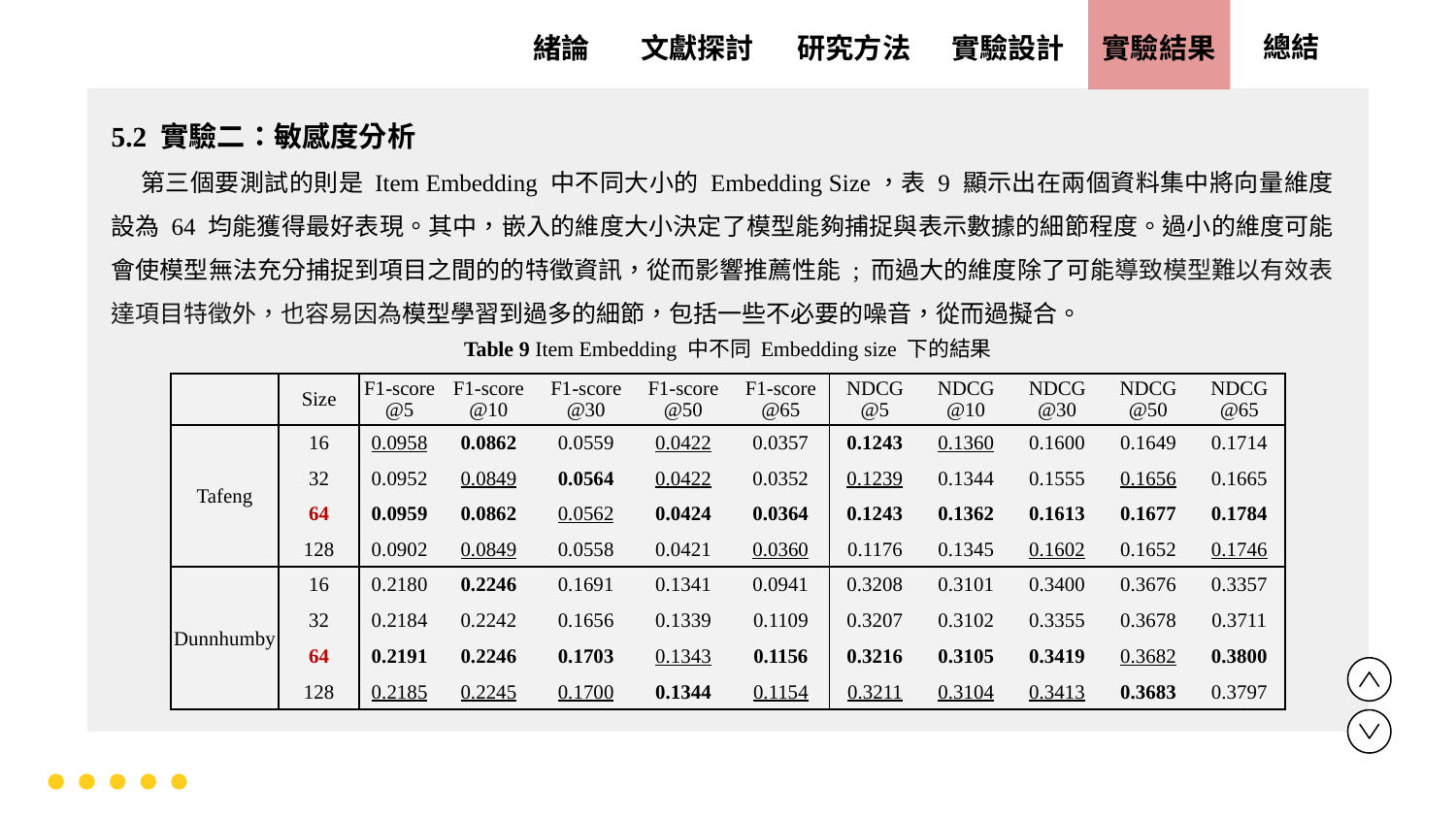

實驗設計
實驗結果
文獻探討
總結
緒論
研究方法
5.2 實驗二：敏感度分析
    第三個要測試的則是 Item Embedding 中不同大小的 Embedding Size，表 9 顯示出在兩個資料集中將向量維度設為 64 均能獲得最好表現。其中，嵌入的維度大小決定了模型能夠捕捉與表示數據的細節程度。過小的維度可能會使模型無法充分捕捉到項目之間的的特徵資訊，從而影響推薦性能 ; 而過大的維度除了可能導致模型難以有效表達項目特徵外，也容易因為模型學習到過多的細節，包括一些不必要的噪音，從而過擬合。
Table 9 Item Embedding 中不同 Embedding size 下的結果
|  | Size | F1-score @5 | F1-score @10 | F1-score @30 | F1-score @50 | F1-score @65 | NDCG @5 | NDCG @10 | NDCG @30 | NDCG @50 | NDCG @65 |
| --- | --- | --- | --- | --- | --- | --- | --- | --- | --- | --- | --- |
| Tafeng | 16 | 0.0958 | 0.0862 | 0.0559 | 0.0422 | 0.0357 | 0.1243 | 0.1360 | 0.1600 | 0.1649 | 0.1714 |
|  | 32 | 0.0952 | 0.0849 | 0.0564 | 0.0422 | 0.0352 | 0.1239 | 0.1344 | 0.1555 | 0.1656 | 0.1665 |
|  | 64 | 0.0959 | 0.0862 | 0.0562 | 0.0424 | 0.0364 | 0.1243 | 0.1362 | 0.1613 | 0.1677 | 0.1784 |
|  | 128 | 0.0902 | 0.0849 | 0.0558 | 0.0421 | 0.0360 | 0.1176 | 0.1345 | 0.1602 | 0.1652 | 0.1746 |
| Dunnhumby | 16 | 0.2180 | 0.2246 | 0.1691 | 0.1341 | 0.0941 | 0.3208 | 0.3101 | 0.3400 | 0.3676 | 0.3357 |
|  | 32 | 0.2184 | 0.2242 | 0.1656 | 0.1339 | 0.1109 | 0.3207 | 0.3102 | 0.3355 | 0.3678 | 0.3711 |
|  | 64 | 0.2191 | 0.2246 | 0.1703 | 0.1343 | 0.1156 | 0.3216 | 0.3105 | 0.3419 | 0.3682 | 0.3800 |
|  | 128 | 0.2185 | 0.2245 | 0.1700 | 0.1344 | 0.1154 | 0.3211 | 0.3104 | 0.3413 | 0.3683 | 0.3797 |